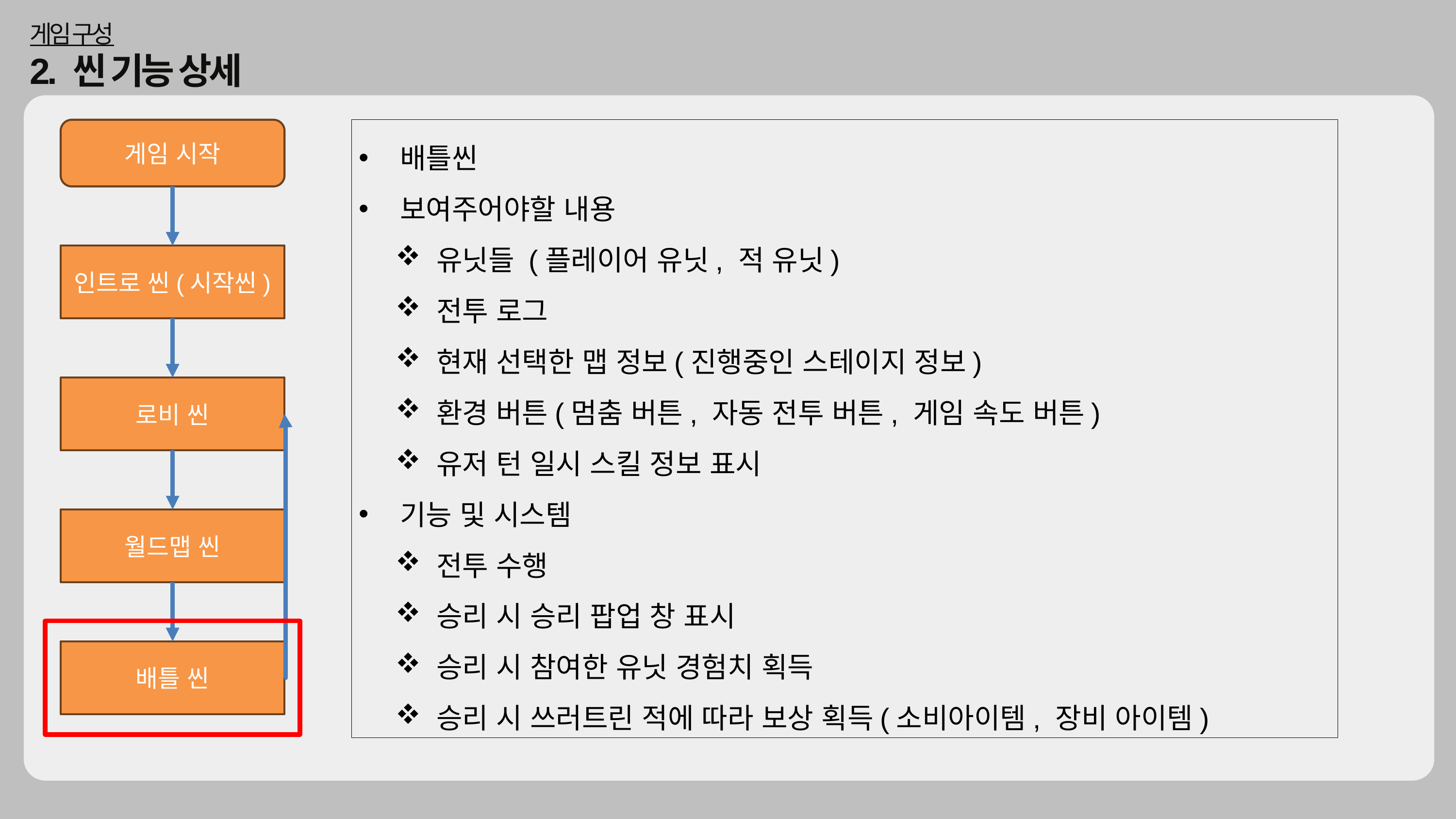

게임 구성
2. 씬 기능 상세

게임 시작
인트로 씬(시작씬)
로비 씬
월드맵 씬
배틀 씬
배틀씬
보여주어야할 내용
유닛들 (플레이어 유닛, 적 유닛)
전투 로그
현재 선택한 맵 정보(진행중인 스테이지 정보)
환경 버튼(멈춤 버튼, 자동 전투 버튼, 게임 속도 버튼)
유저 턴 일시 스킬 정보 표시
기능 및 시스템
전투 수행
승리 시 승리 팝업 창 표시
승리 시 참여한 유닛 경험치 획득
승리 시 쓰러트린 적에 따라 보상 획득(소비아이템, 장비 아이템)